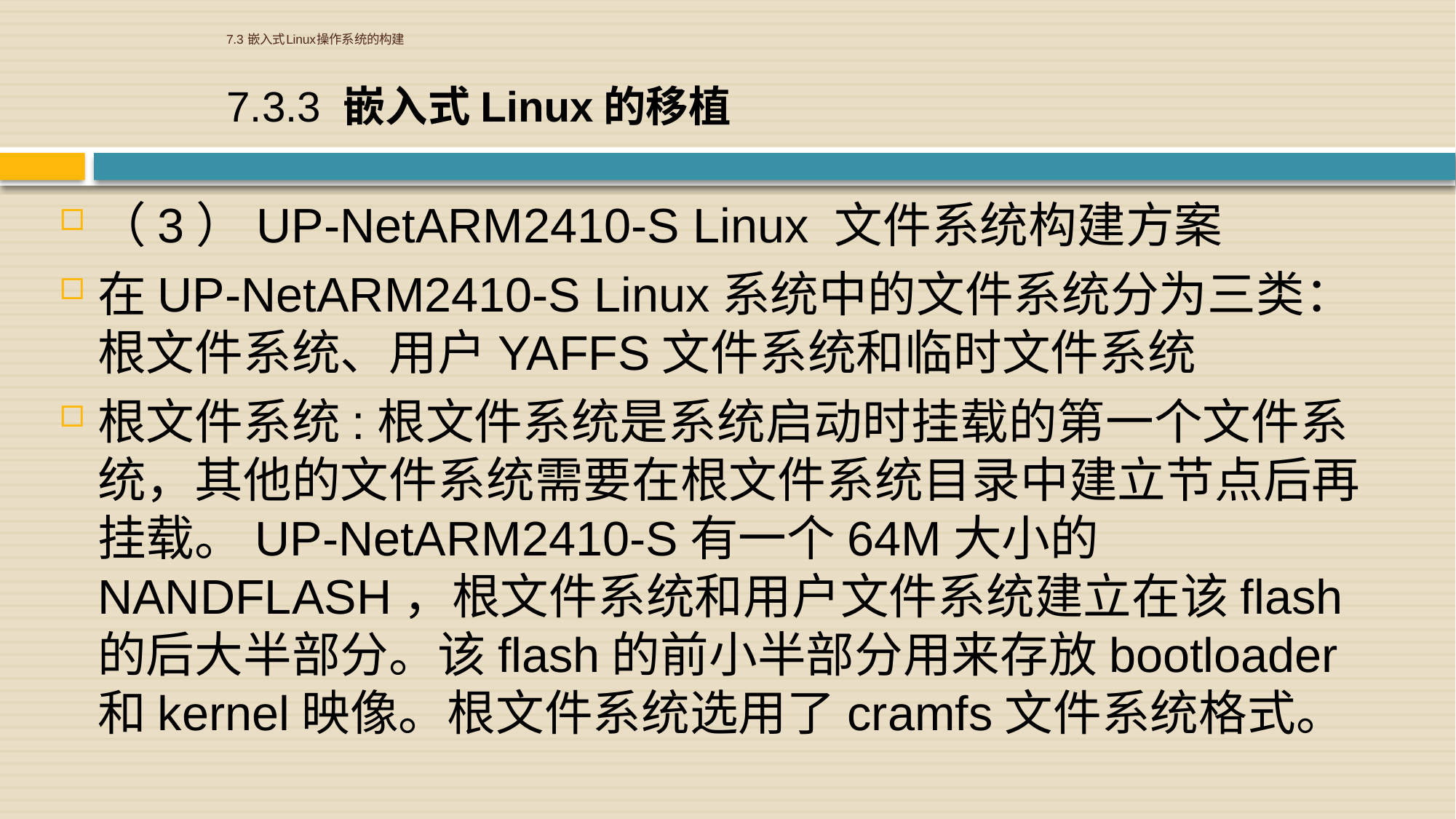

# 7.3 嵌入式Linux操作系统的构建
7.3.3 嵌入式Linux的移植
（3）UP-NetARM2410-S Linux 文件系统构建方案
在UP-NetARM2410-S Linux系统中的文件系统分为三类：根文件系统、用户YAFFS文件系统和临时文件系统
根文件系统:根文件系统是系统启动时挂载的第一个文件系统，其他的文件系统需要在根文件系统目录中建立节点后再挂载。UP-NetARM2410-S有一个64M大小的NANDFLASH，根文件系统和用户文件系统建立在该flash的后大半部分。该flash的前小半部分用来存放bootloader和kernel映像。根文件系统选用了cramfs文件系统格式。